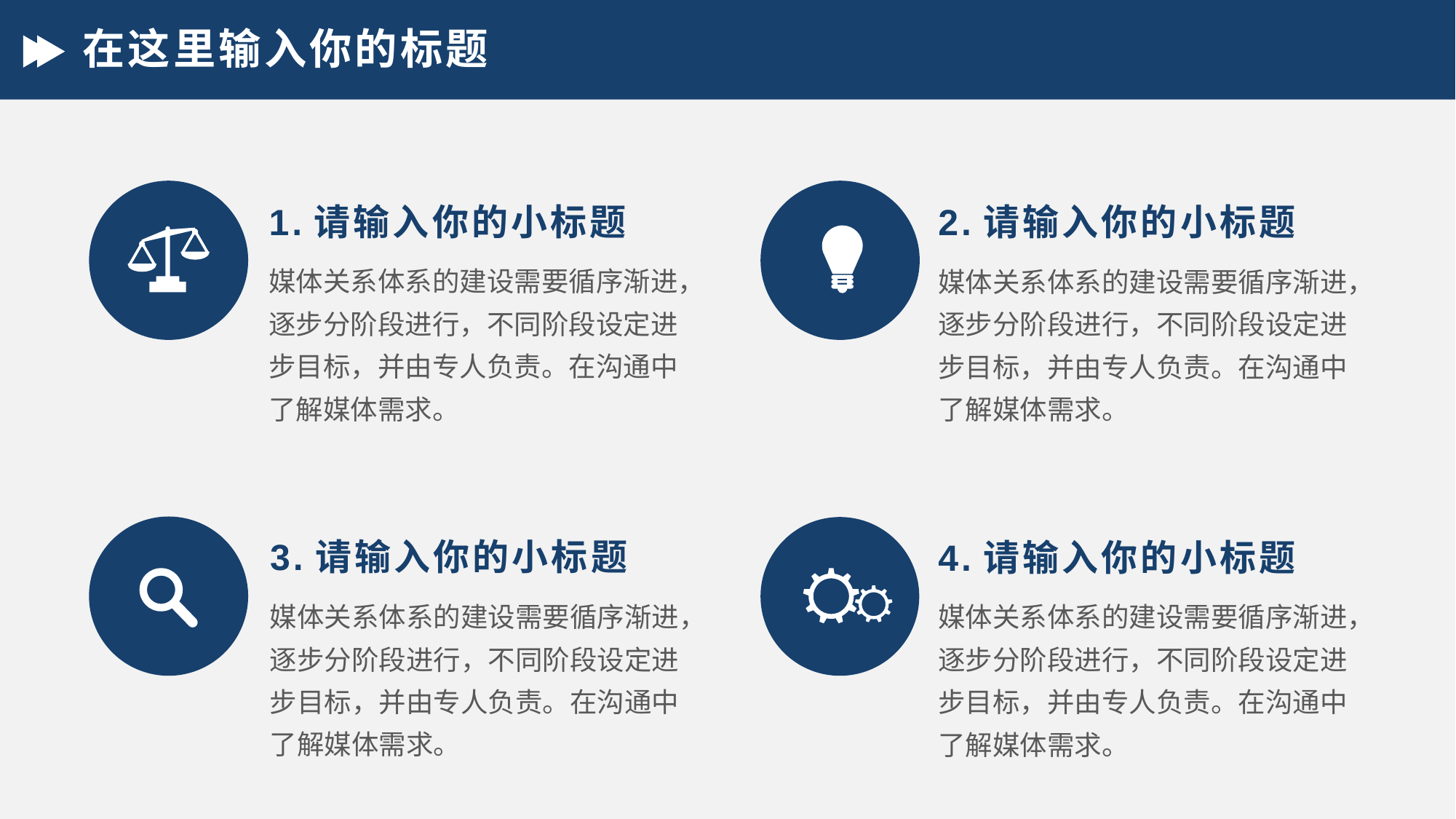

# 在这里输入你的标题
1.请输入你的小标题

2.请输入你的小标题

媒体关系体系的建设需要循序渐进，逐步分阶段进行，不同阶段设定进步目标，并由专人负责。在沟通中了解媒体需求。

媒体关系体系的建设需要循序渐进，逐步分阶段进行，不同阶段设定进步目标，并由专人负责。在沟通中了解媒体需求。

3.请输入你的小标题

4.请输入你的小标题

媒体关系体系的建设需要循序渐进，逐步分阶段进行，不同阶段设定进步目标，并由专人负责。在沟通中了解媒体需求。

媒体关系体系的建设需要循序渐进，逐步分阶段进行，不同阶段设定进步目标，并由专人负责。在沟通中了解媒体需求。